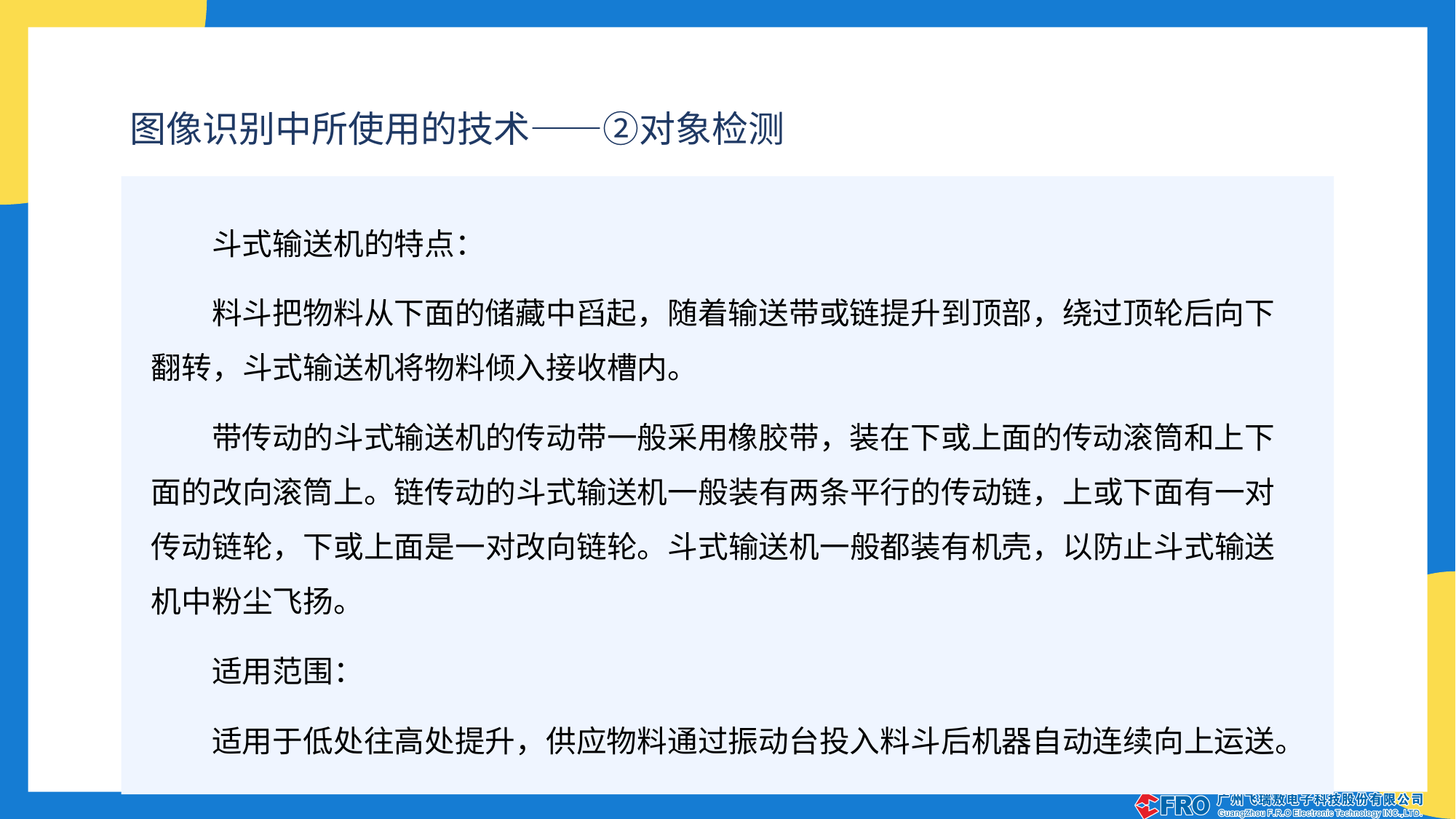

图像识别中所使用的技术——②对象检测
斗式输送机的特点：
料斗把物料从下面的储藏中舀起，随着输送带或链提升到顶部，绕过顶轮后向下翻转，斗式输送机将物料倾入接收槽内。
带传动的斗式输送机的传动带一般采用橡胶带，装在下或上面的传动滚筒和上下面的改向滚筒上。链传动的斗式输送机一般装有两条平行的传动链，上或下面有一对传动链轮，下或上面是一对改向链轮。斗式输送机一般都装有机壳，以防止斗式输送机中粉尘飞扬。
适用范围：
适用于低处往高处提升，供应物料通过振动台投入料斗后机器自动连续向上运送。